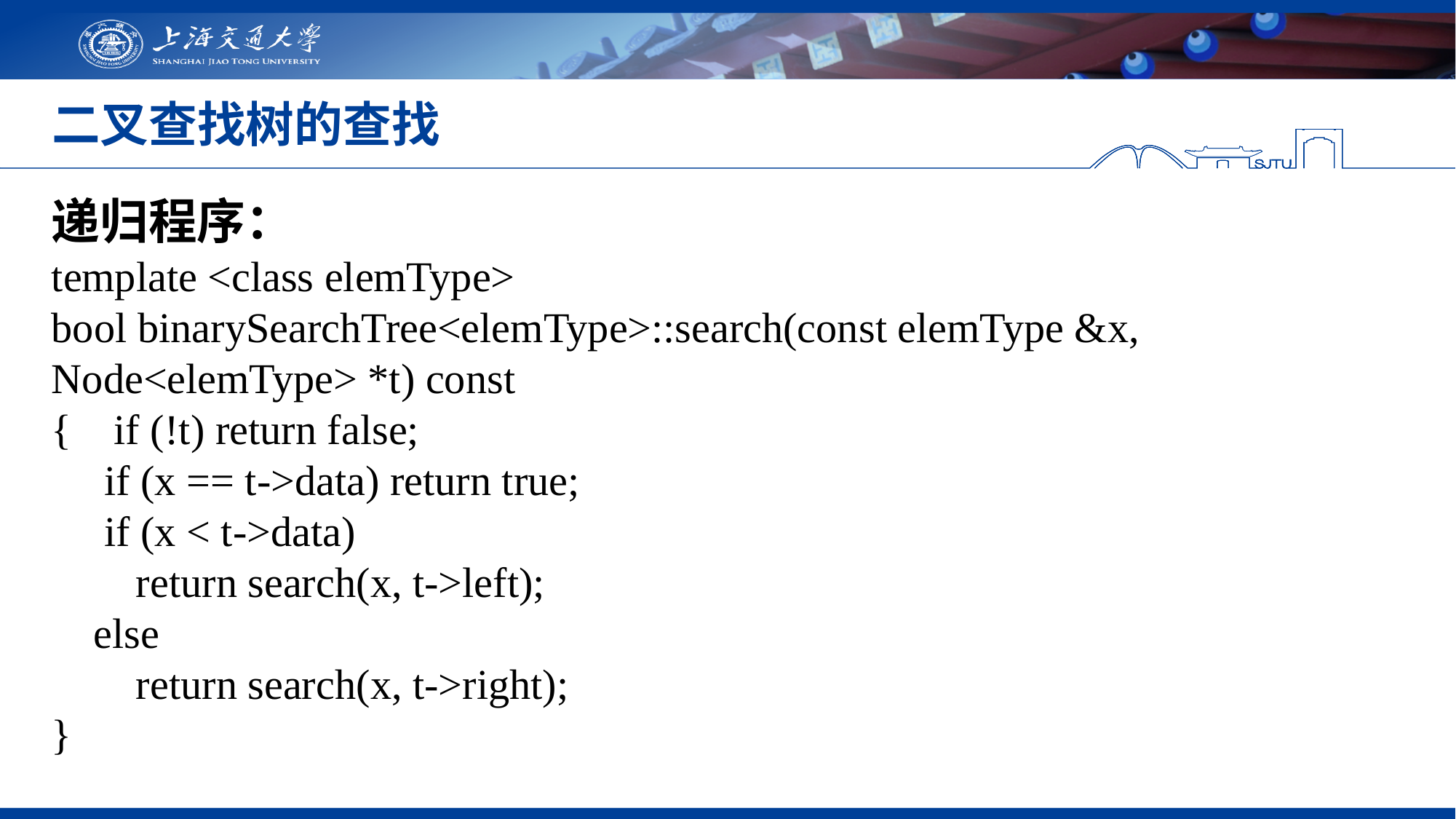

# 二叉查找树的查找
递归程序：
template <class elemType>
bool binarySearchTree<elemType>::search(const elemType &x, Node<elemType> *t) const
{    if (!t) return false;
     if (x == t->data) return true;
     if (x < t->data)
        return search(x, t->left);
    else
        return search(x, t->right);
}